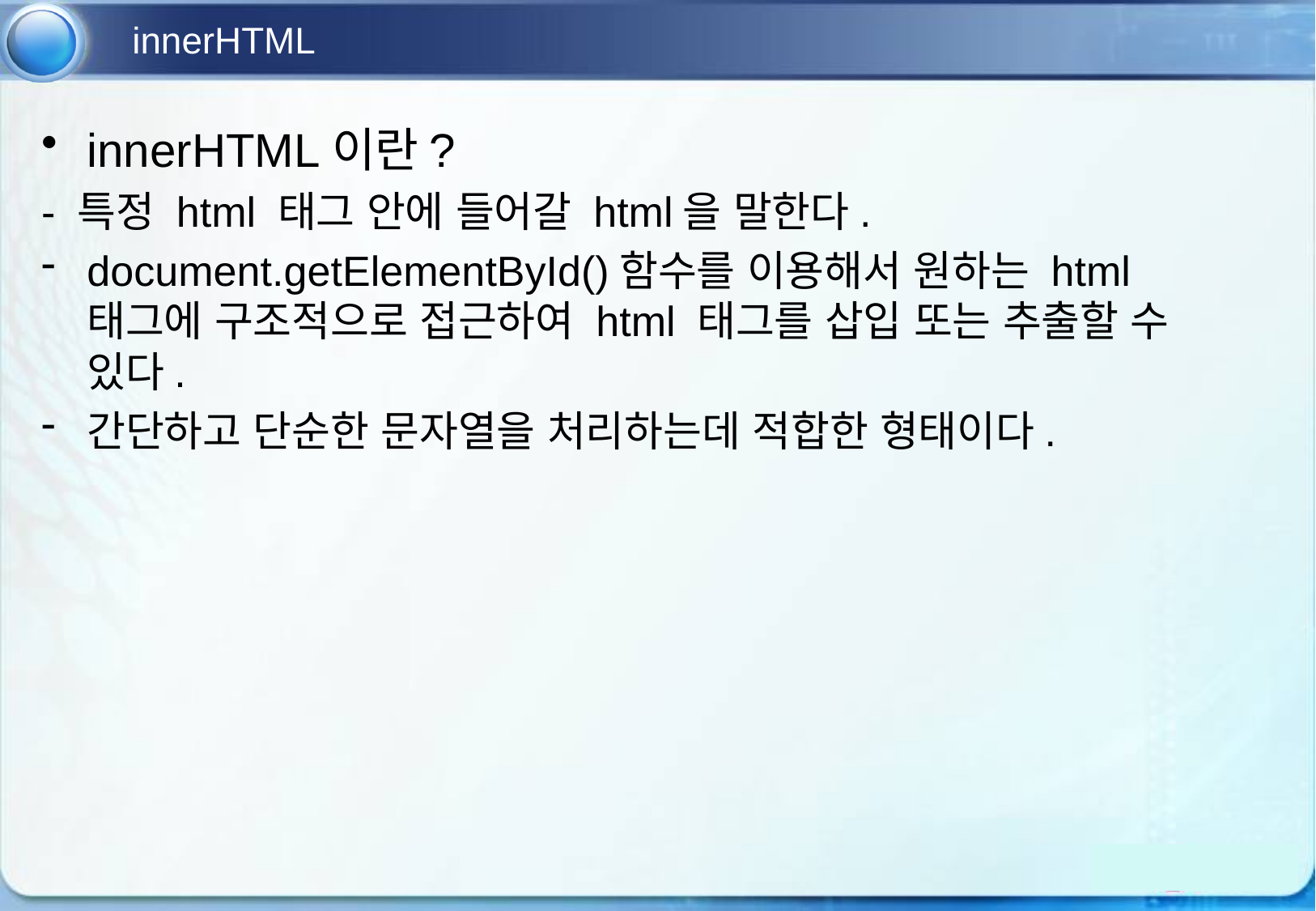

innerHTML
innerHTML이란?
- 특정 html 태그 안에 들어갈 html을 말한다.
document.getElementById()함수를 이용해서 원하는 html태그에 구조적으로 접근하여 html 태그를 삽입 또는 추출할 수 있다.
간단하고 단순한 문자열을 처리하는데 적합한 형태이다.